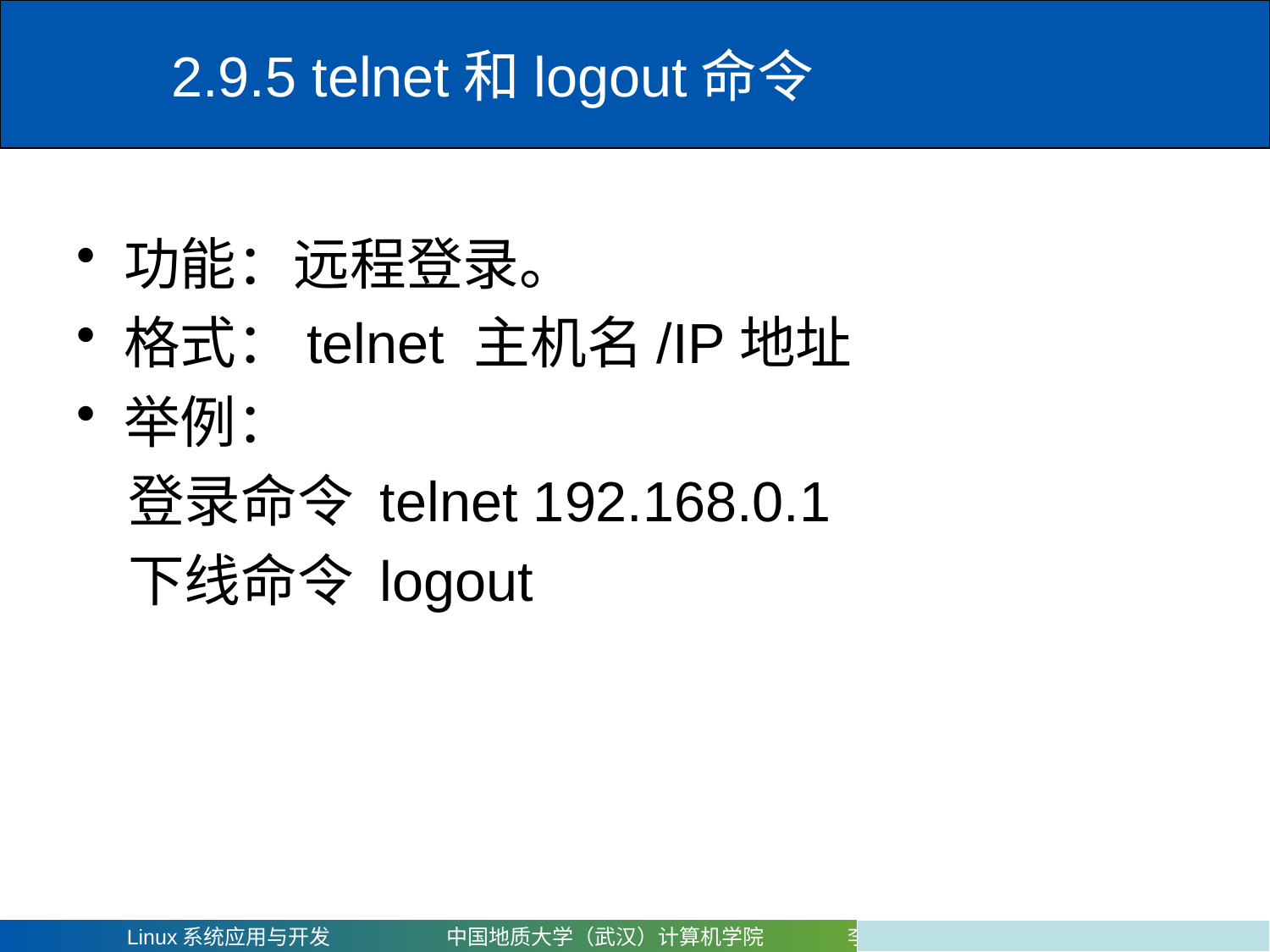

# 2.9.5 telnet和logout命令
功能：远程登录。
格式：telnet 主机名/IP地址
举例：
   登录命令 telnet 192.168.0.1
   下线命令 logout